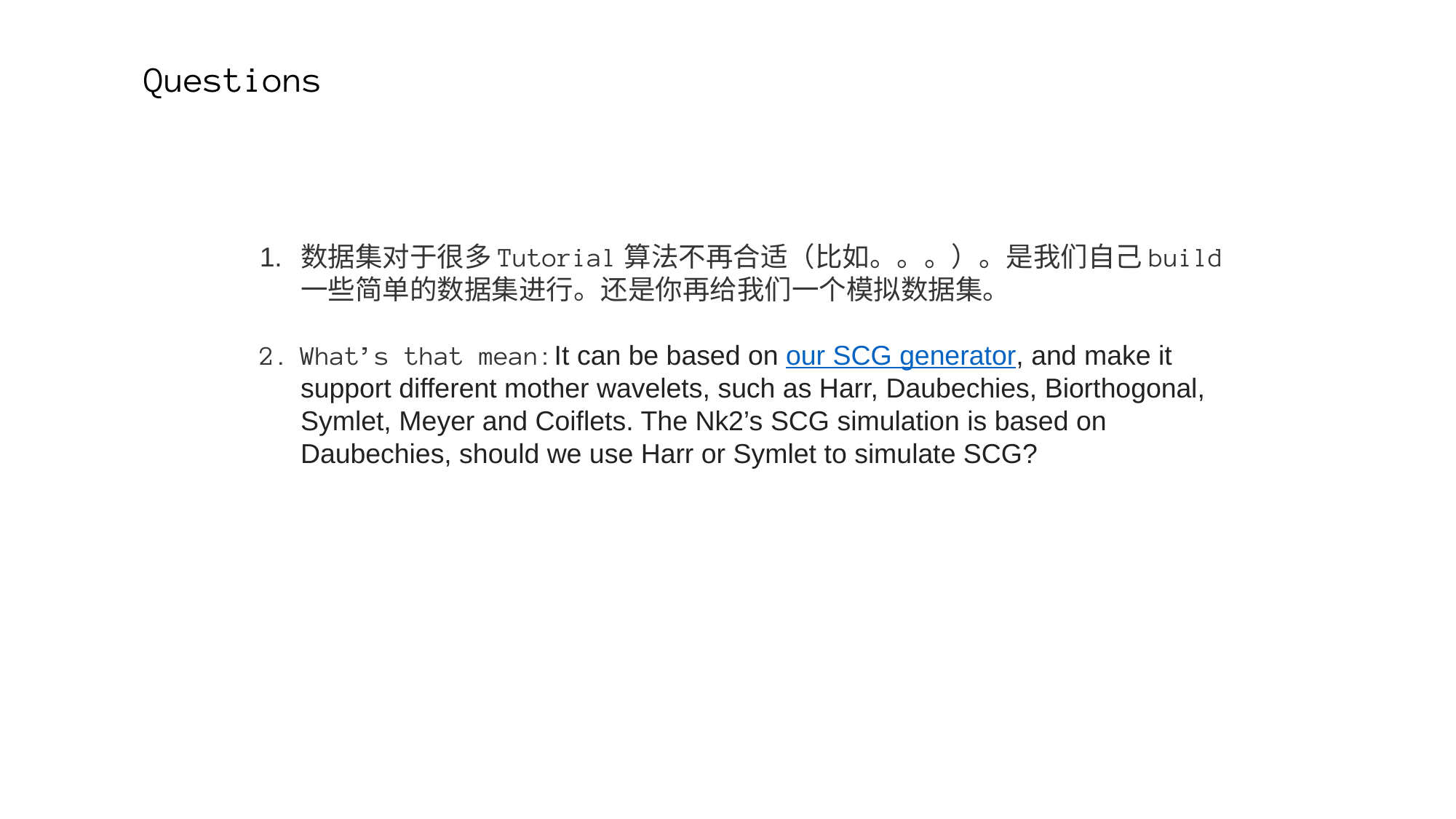

Questions
数据集对于很多Tutorial算法不再合适（比如。。。）。是我们自己build一些简单的数据集进行。还是你再给我们一个模拟数据集。

What’s that mean:It can be based on our SCG generator, and make it support different mother wavelets, such as Harr, Daubechies, Biorthogonal, Symlet, Meyer and Coiflets. The Nk2’s SCG simulation is based on Daubechies, should we use Harr or Symlet to simulate SCG?